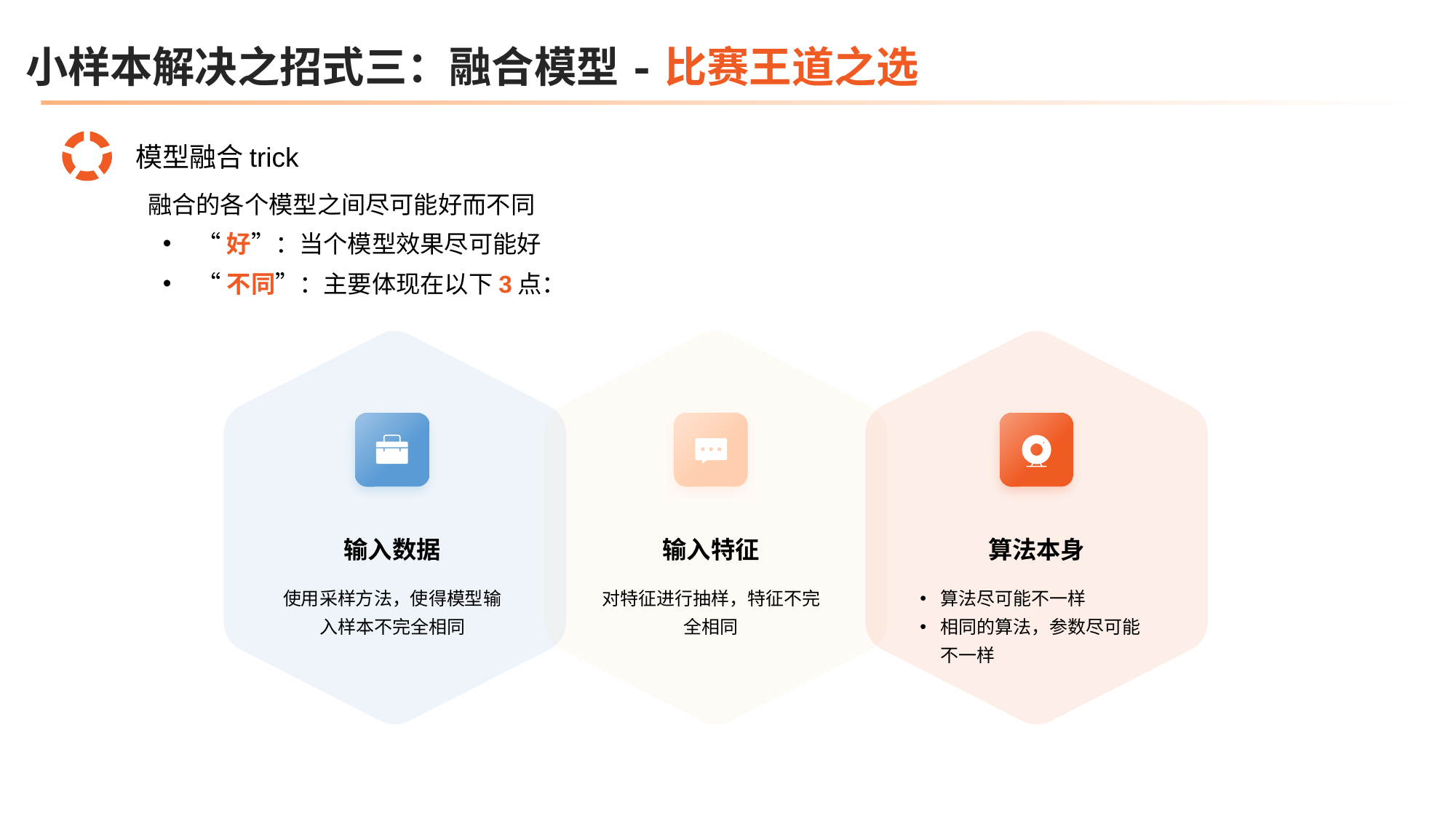

小样本解决之招式三：融合模型-比赛王道之选

模型融合trick
融合的各个模型之间尽可能好而不同
“好”：当个模型效果尽可能好
“不同”：主要体现在以下3点：
02
01
02

输入数据
使用采样方法，使得模型输入样本不完全相同
输入特征
对特征进行抽样，特征不完全相同
算法本身
算法尽可能不一样
相同的算法，参数尽可能不一样